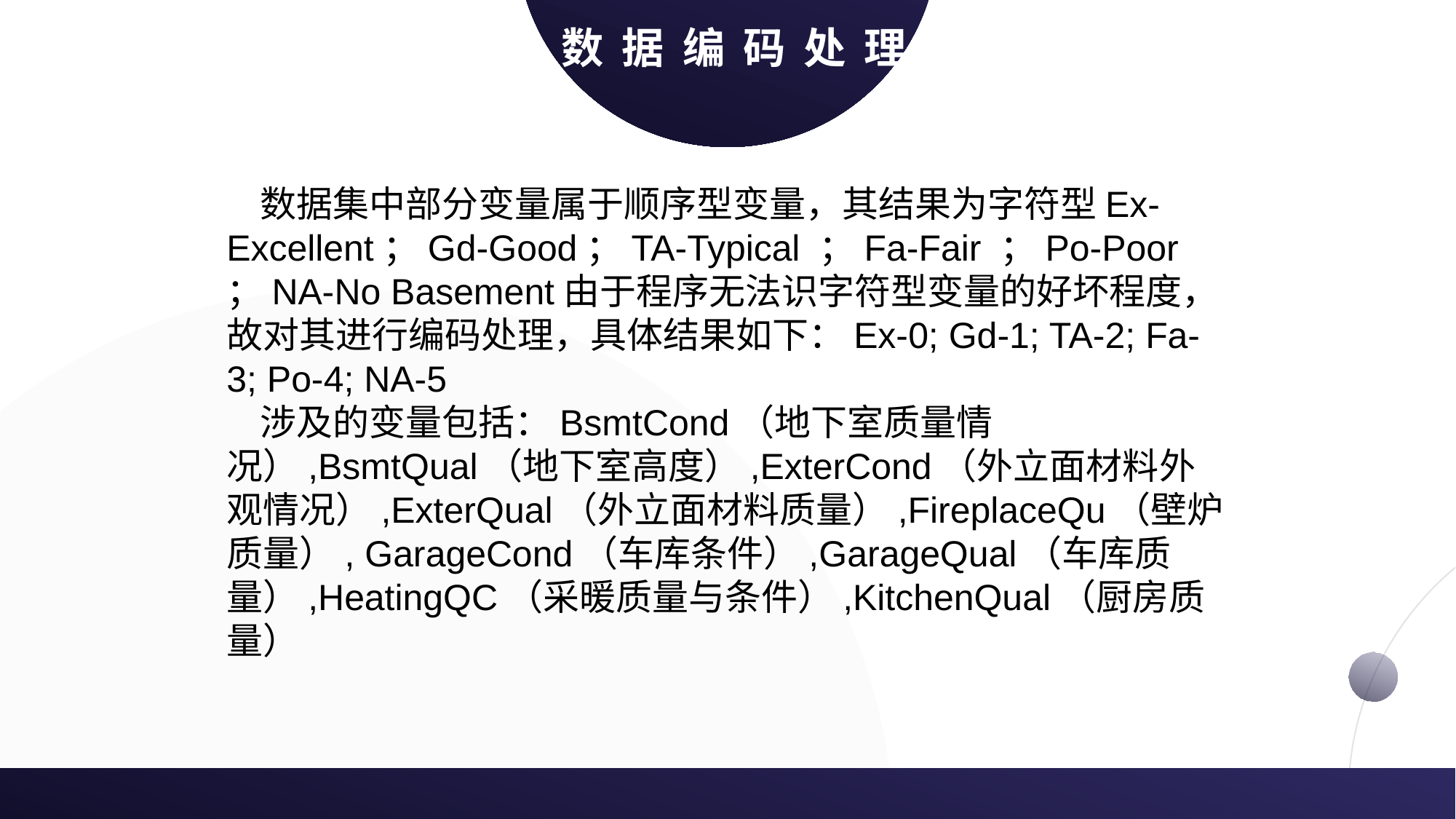

数据编码处理

   数据集中部分变量属于顺序型变量，其结果为字符型Ex-Excellent；Gd-Good；TA-Typical ；Fa-Fair ；Po-Poor ；NA-No Basement由于程序无法识字符型变量的好坏程度，故对其进行编码处理，具体结果如下：Ex-0; Gd-1; TA-2; Fa-3; Po-4; NA-5
   涉及的变量包括：BsmtCond（地下室质量情况）,BsmtQual（地下室高度）,ExterCond（外立面材料外观情况）,ExterQual（外立面材料质量）,FireplaceQu（壁炉质量）, GarageCond（车库条件）,GarageQual（车库质量）,HeatingQC（采暖质量与条件）,KitchenQual（厨房质量）